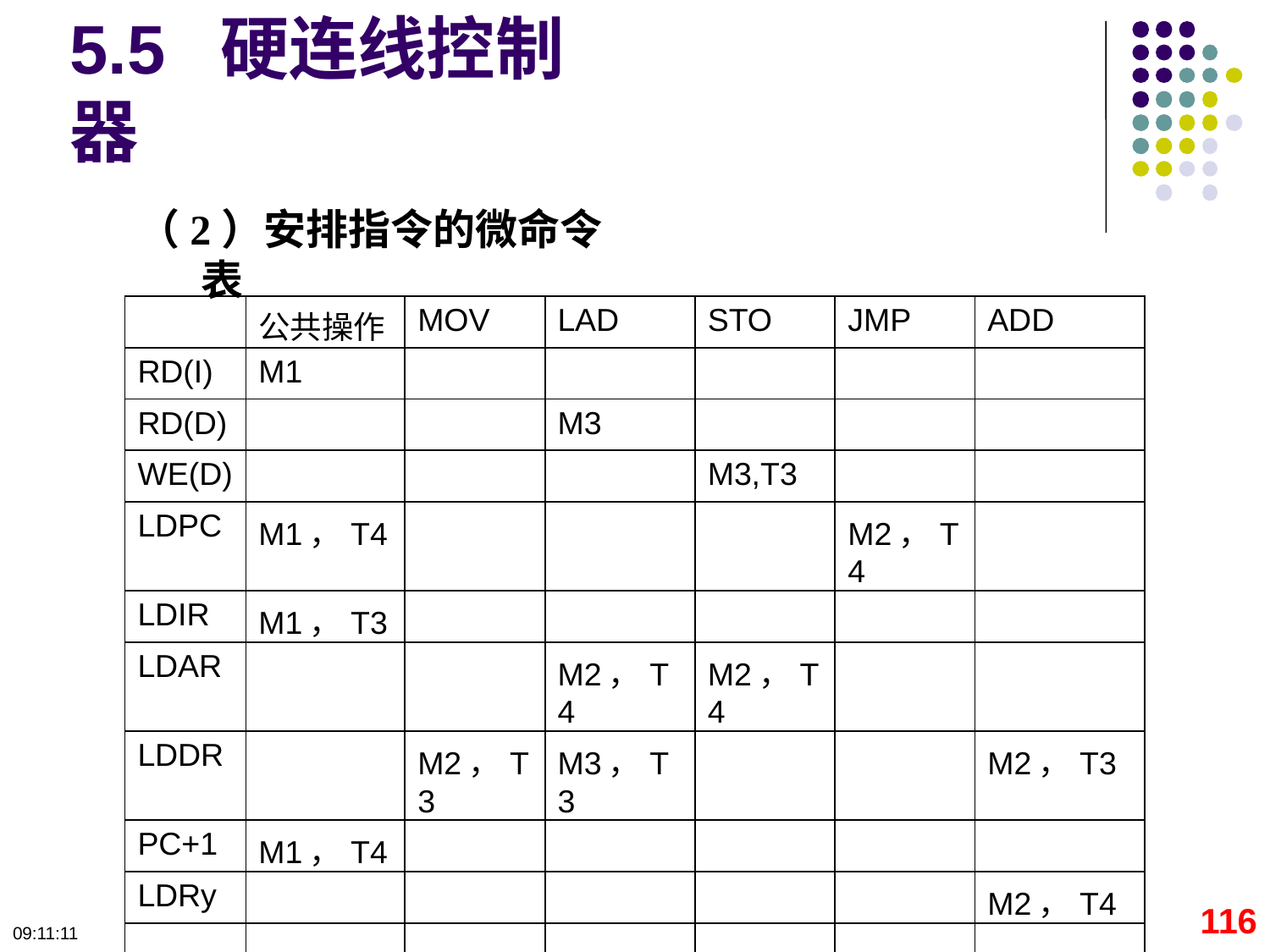

5.5  硬连线控制器
（2）安排指令的微命令表
|  | 公共操作 | MOV | LAD | STO | JMP | ADD |
| --- | --- | --- | --- | --- | --- | --- |
| RD(I) | M1 |  |  |  |  |  |
| RD(D) |  |  | M3 |  |  |  |
| WE(D) |  |  |  | M3,T3 |  |  |
| LDPC | M1，T4 |  |  |  | M2，T4 |  |
| LDIR | M1，T3 |  |  |  |  |  |
| LDAR |  |  | M2，T4 | M2，T4 |  |  |
| LDDR |  | M2，T3 | M3，T3 |  |  | M2，T3 |
| PC+1 | M1，T4 |  |  |  |  |  |
| LDRy |  |  |  |  |  | M2，T4 |
| …… |  |  |  |  |  |  |
116
09:11:11